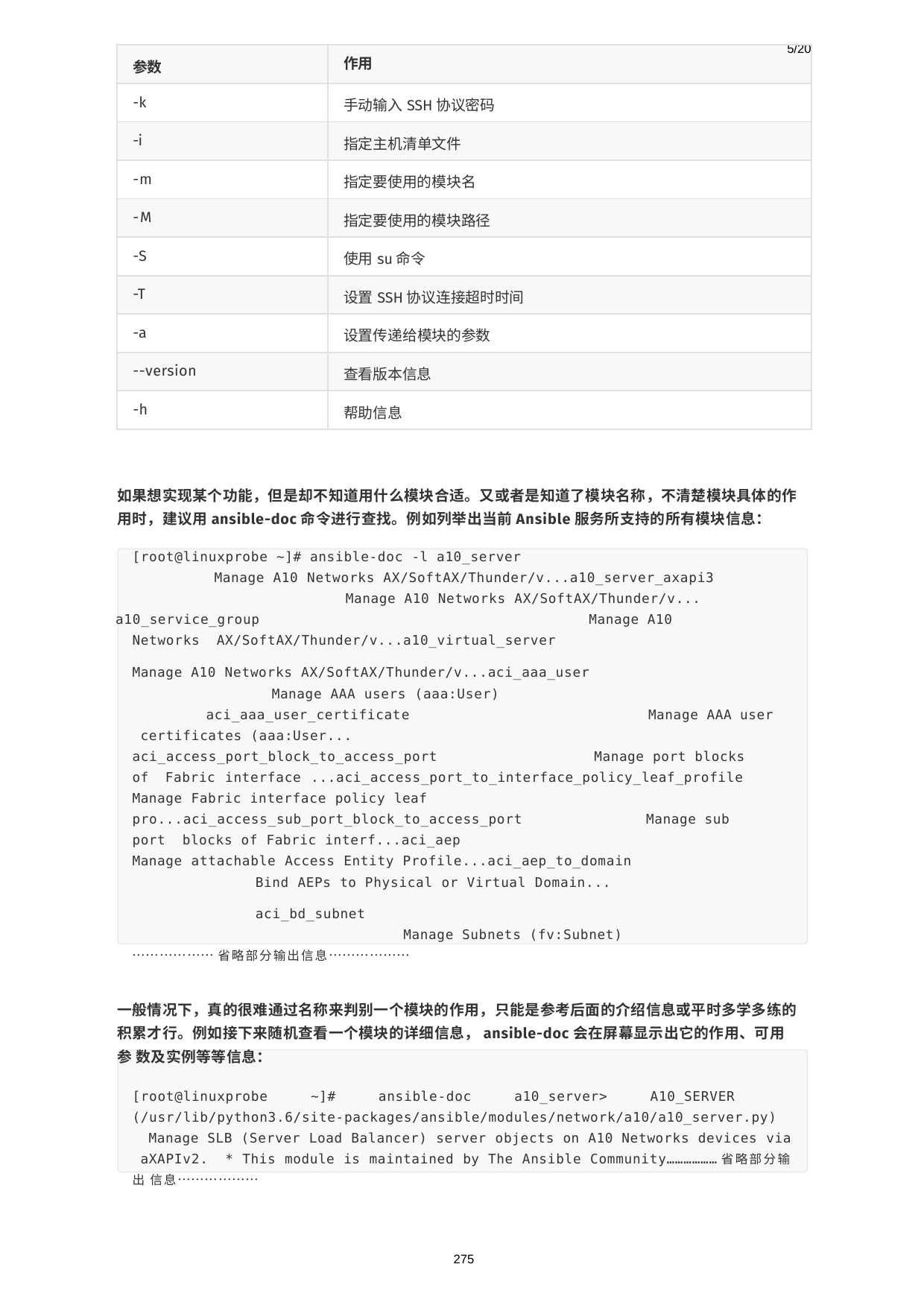

| 参数 | 5/20 作用 |
| --- | --- |
| -k | 手动输入SSH协议密码 |
| -i | 指定主机清单文件 |
| -m | 指定要使用的模块名 |
| -M | 指定要使用的模块路径 |
| -S | 使用su命令 |
| -T | 设置SSH协议连接超时时间 |
| -a | 设置传递给模块的参数 |
| --version | 查看版本信息 |
| -h | 帮助信息 |
如果想实现某个功能，但是却不知道用什么模块合适。又或者是知道了模块名称，不清楚模块具体的作 用时，建议用ansible-doc命令进行查找。例如列举出当前Ansible服务所支持的所有模块信息：

[root@linuxprobe ~]# ansible-doc -l a10_server
Manage A10 Networks AX/SoftAX/Thunder/v...a10_server_axapi3  Manage A10 Networks AX/SoftAX/Thunder/v...
a10_service_group	Manage A10 Networks  AX/SoftAX/Thunder/v...a10_virtual_server

Manage A10 Networks AX/SoftAX/Thunder/v...aci_aaa_user  Manage AAA users (aaa:User)
aci_aaa_user_certificate  certificates (aaa:User...
Manage AAA user
aci_access_port_block_to_access_port	Manage port blocks of  Fabric interface ...aci_access_port_to_interface_policy_leaf_profile  Manage Fabric interface policy leaf  pro...aci_access_sub_port_block_to_access_port		Manage sub port  blocks of Fabric interf...aci_aep
Manage attachable Access Entity Profile...aci_aep_to_domain
Bind AEPs to Physical or Virtual Domain...	aci_bd_subnet
Manage Subnets (fv:Subnet)
………………省略部分输出信息………………

一般情况下，真的很难通过名称来判别一个模块的作用，只能是参考后面的介绍信息或平时多学多练的 积累才行。例如接下来随机查看一个模块的详细信息，ansible-doc会在屏幕显示出它的作用、可用参 数及实例等等信息：

[root@linuxprobe ~]# ansible-doc a10_server> A10_SERVER  (/usr/lib/python3.6/site-packages/ansible/modules/network/a10/a10_server.py)
Manage SLB (Server Load Balancer) server objects on A10 Networks devices via  aXAPIv2. * This module is maintained by The Ansible Community………………省略部分输出 信息………………

275